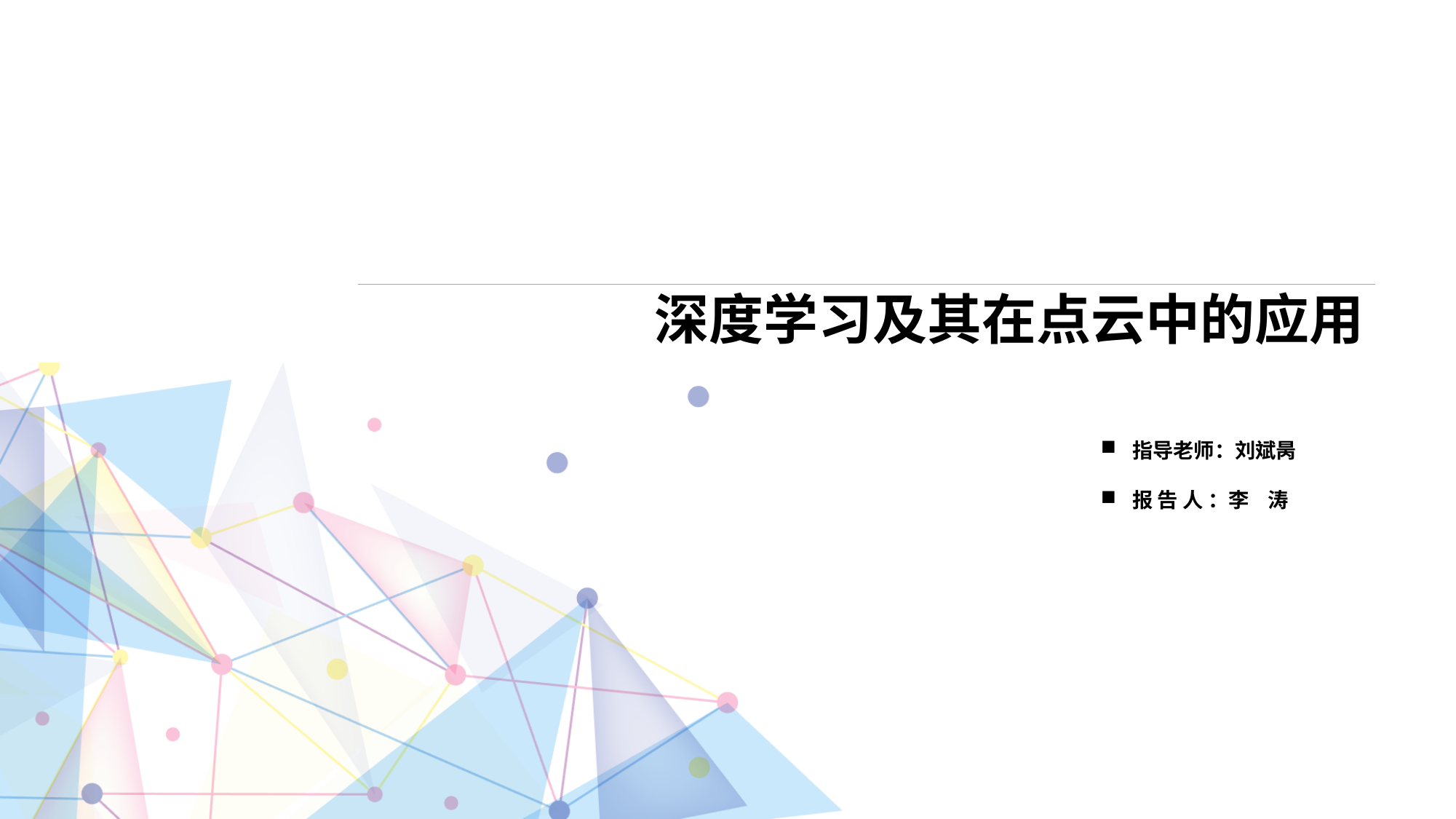

# 深度学习及其在点云中的应用
指导老师：刘斌昺
报 告 人 ：李    涛